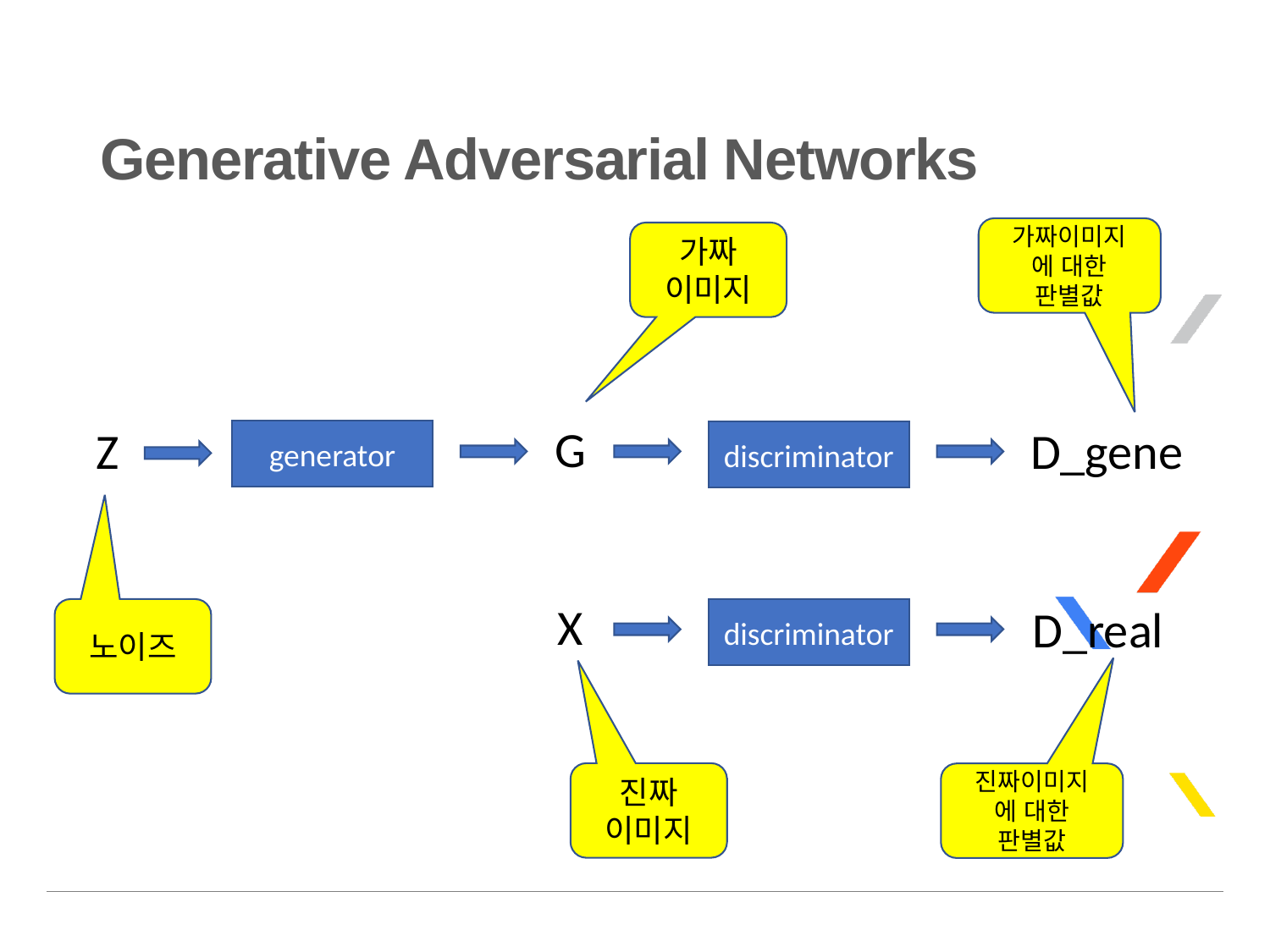

# Generative Adversarial Networks
가짜이미지
에 대한
판별값
가짜
이미지

G
Z
D_gene
generator
discriminator

X
D_real
노이즈
discriminator

진짜
이미지
진짜이미지
에 대한
판별값